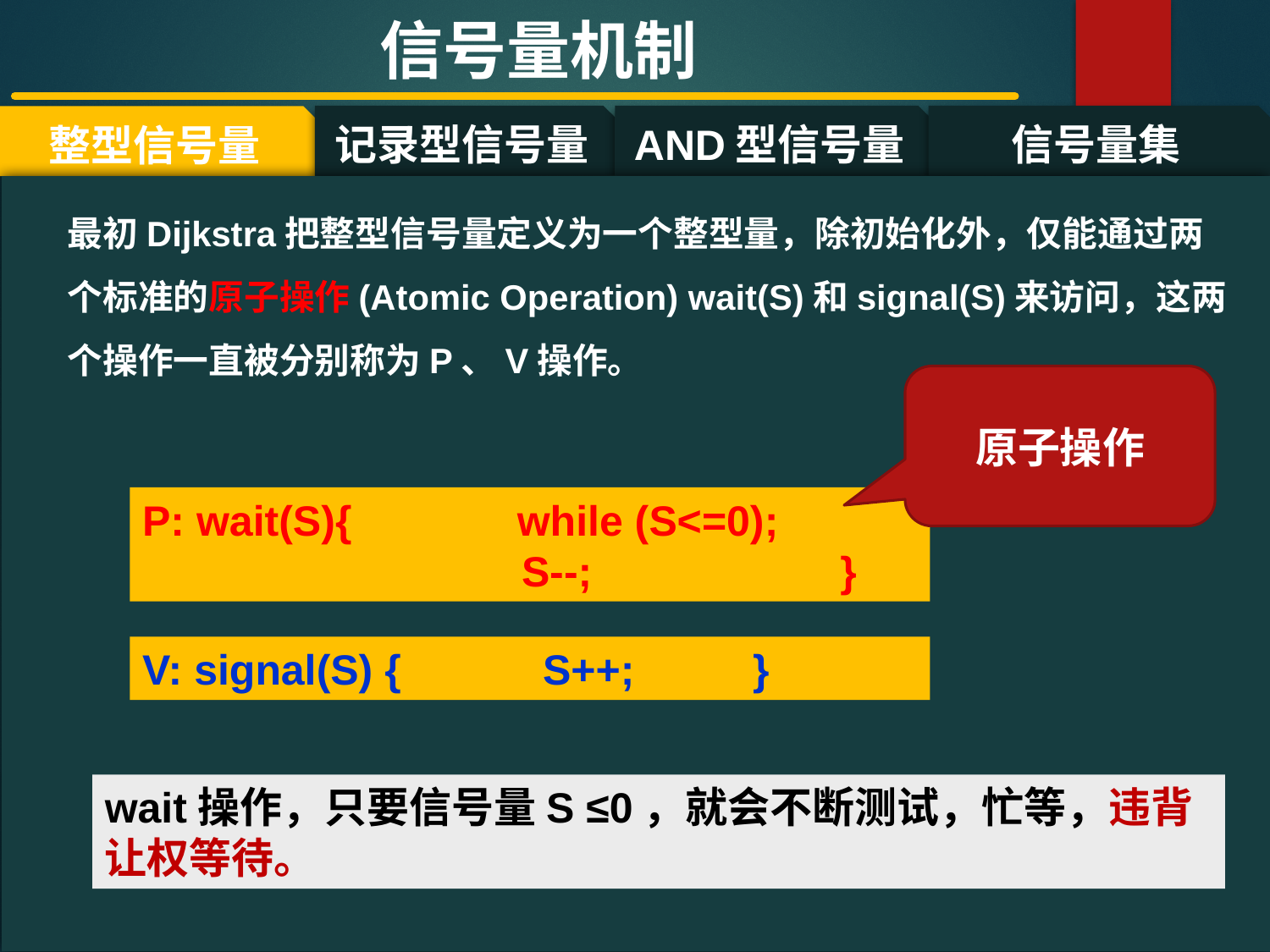

信号量机制
记录型信号量
AND型信号量
信号量集
整型信号量
#
最初Dijkstra把整型信号量定义为一个整型量，除初始化外，仅能通过两个标准的原子操作(Atomic Operation) wait(S)和signal(S)来访问，这两个操作一直被分别称为P、V操作。
原子操作
P: wait(S){              while (S<=0);
                                S--;                     }
V: signal(S) {            S++;          }
wait操作，只要信号量S ≤0，就会不断测试，忙等，违背让权等待。